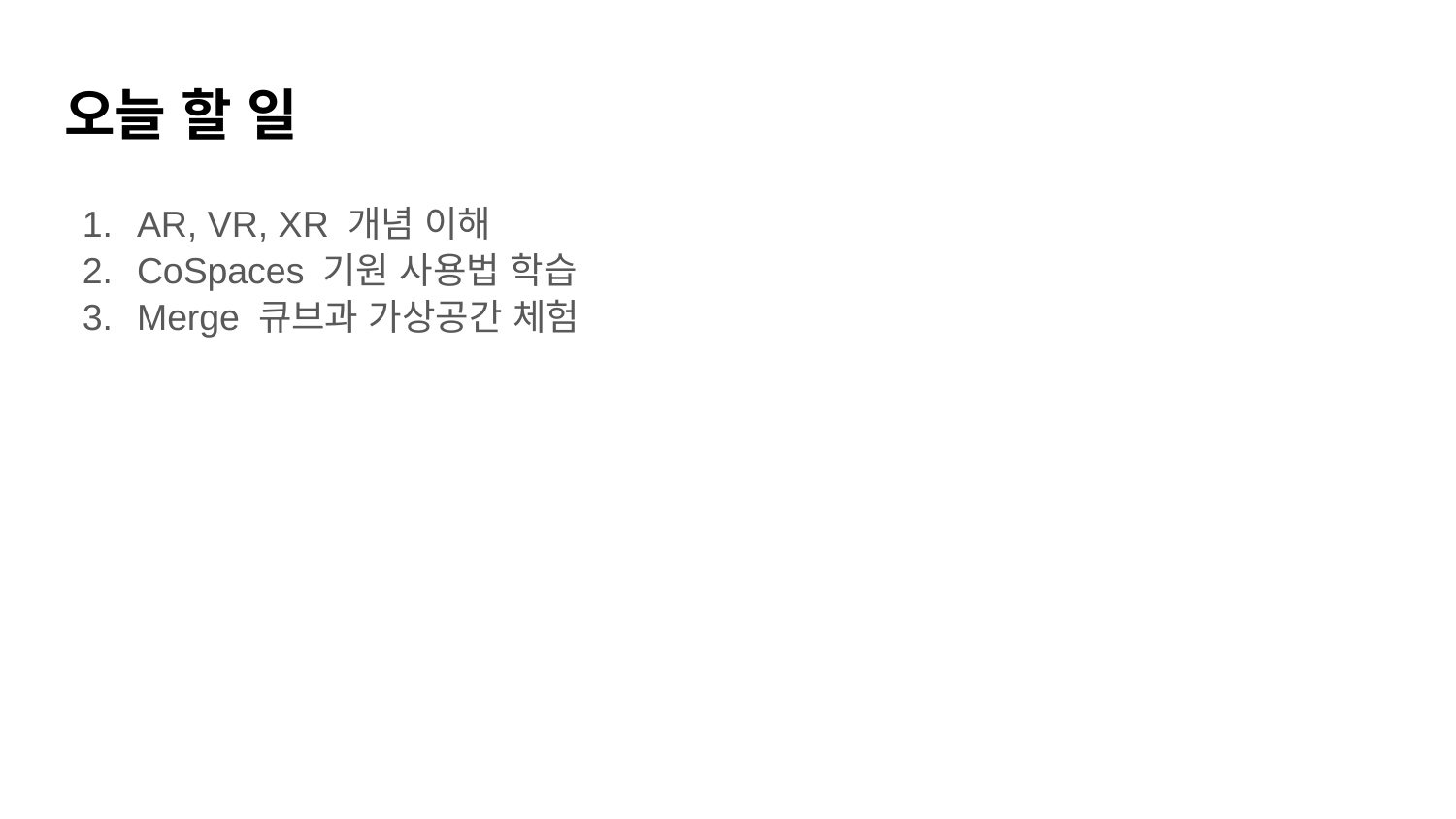

# 오늘 할 일
AR, VR, XR 개념 이해
CoSpaces 기원 사용법 학습
Merge 큐브과 가상공간 체험